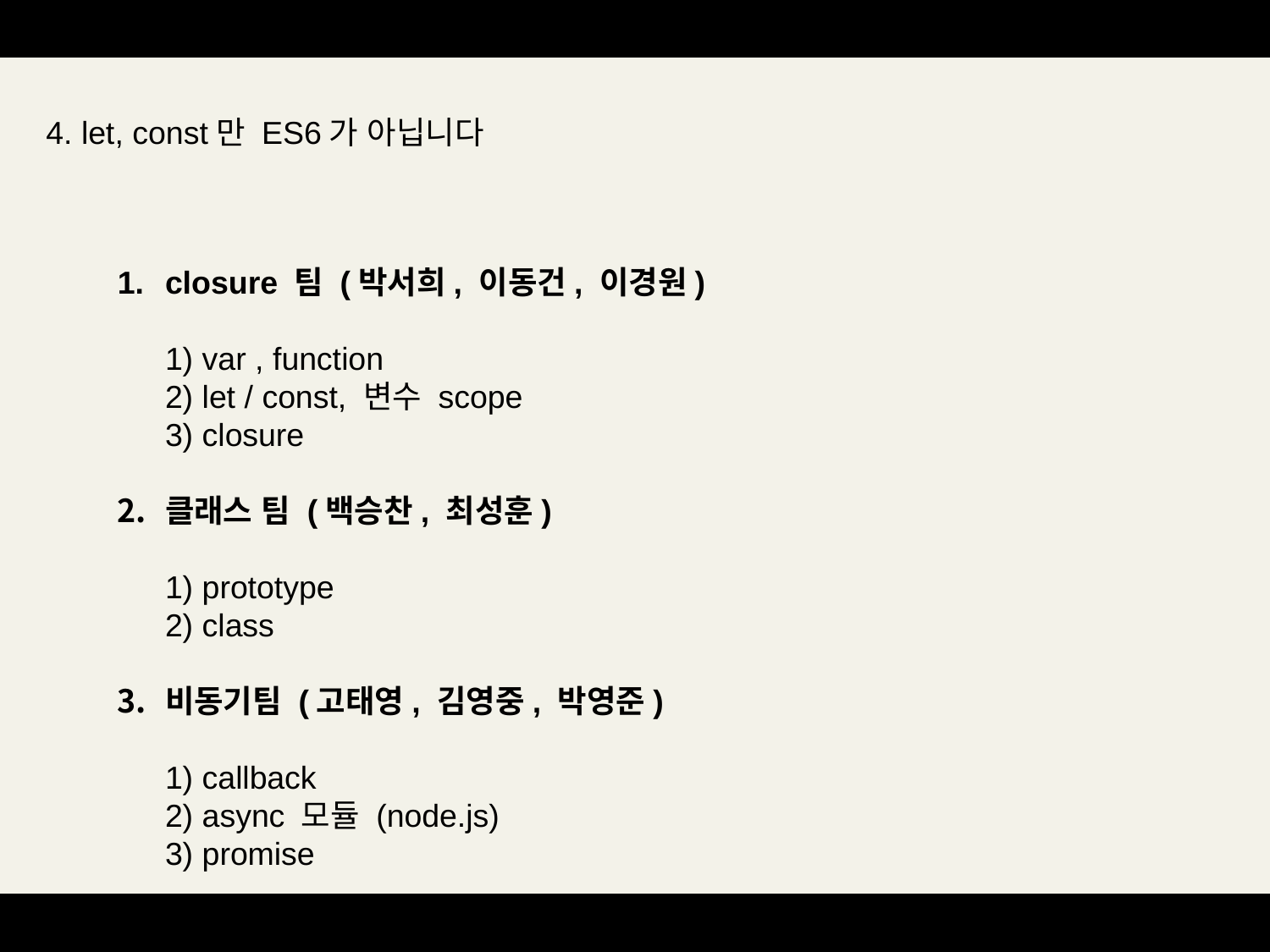

4. let, const만 ES6가 아닙니다
closure 팀 (박서희, 이동건, 이경원)
1) var , function
2) let / const, 변수 scope
3) closure
클래스 팀 (백승찬, 최성훈)
1) prototype
2) class
비동기팀 (고태영, 김영중, 박영준)
1) callback
2) async 모듈 (node.js)
3) promise